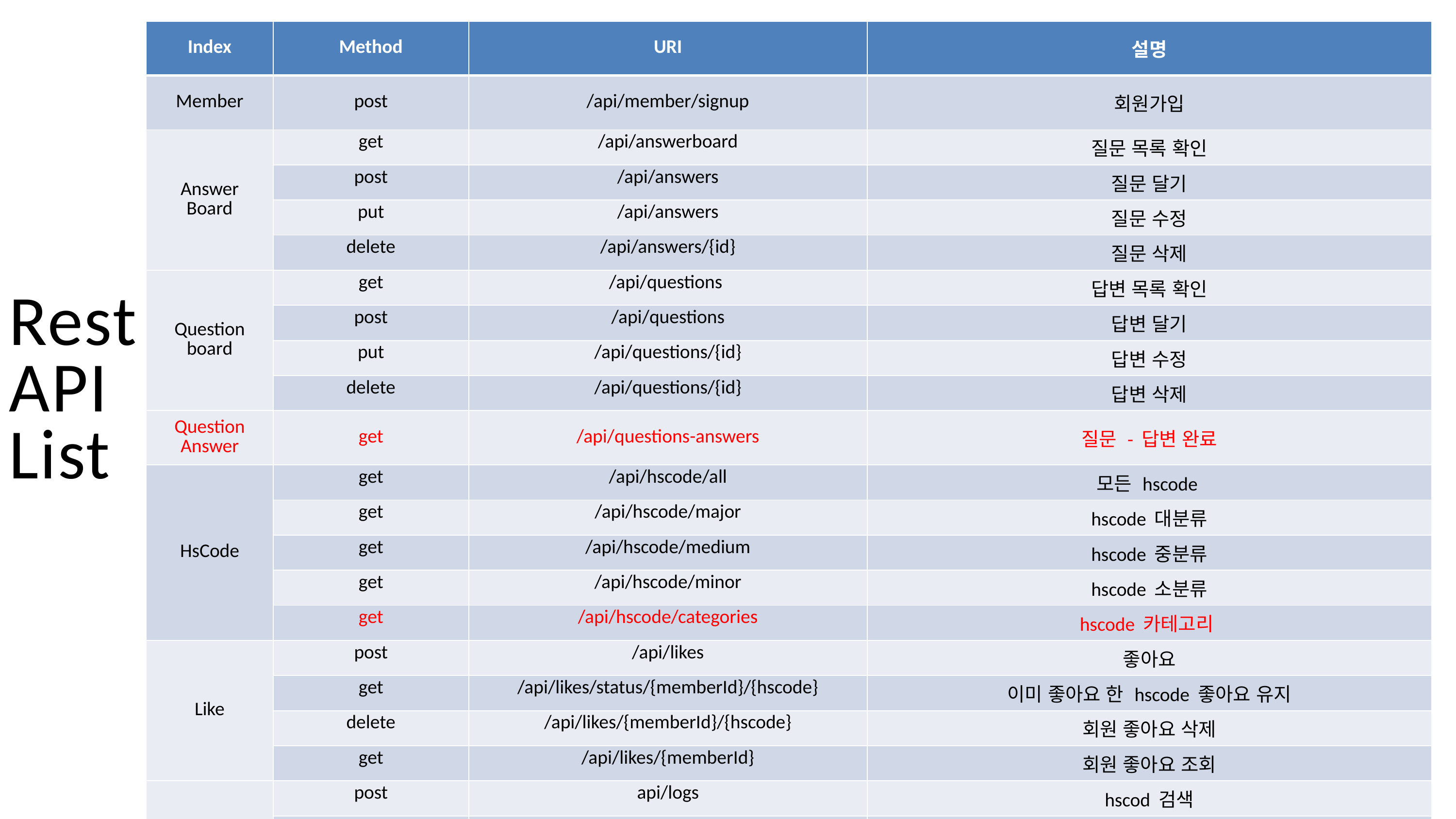

| Index | Method | URI | 설명 |
| --- | --- | --- | --- |
| Member | post | /api/member/signup | 회원가입 |
| Answer Board | get | /api/answerboard | 질문 목록 확인 |
|  | post | /api/answers | 질문 달기 |
|  | put | /api/answers | 질문 수정 |
|  | delete | /api/answers/{id} | 질문 삭제 |
| Question board | get | /api/questions | 답변 목록 확인 |
|  | post | /api/questions | 답변 달기 |
|  | put | /api/questions/{id} | 답변 수정 |
|  | delete | /api/questions/{id} | 답변 삭제 |
| Question Answer | get | /api/questions-answers | 질문 - 답변 완료 |
| HsCode | get | /api/hscode/all | 모든 hscode |
|  | get | /api/hscode/major | hscode 대분류 |
|  | get | /api/hscode/medium | hscode 중분류 |
|  | get | /api/hscode/minor | hscode 소분류 |
|  | get | /api/hscode/categories | hscode 카테고리 |
| Like | post | /api/likes | 좋아요 |
|  | get | /api/likes/status/{memberId}/{hscode} | 이미 좋아요 한 hscode 좋아요 유지 |
|  | delete | /api/likes/{memberId}/{hscode} | 회원 좋아요 삭제 |
|  | get | /api/likes/{memberId} | 회원 좋아요 조회 |
| Log | post | api/logs | hscod 검색 |
|  | get | api/logs | 모든 로그 가져오기 |
|  | get | api/logs/{memberId} | 회원에 대한 로그 불러오기 |
Rest

API

List